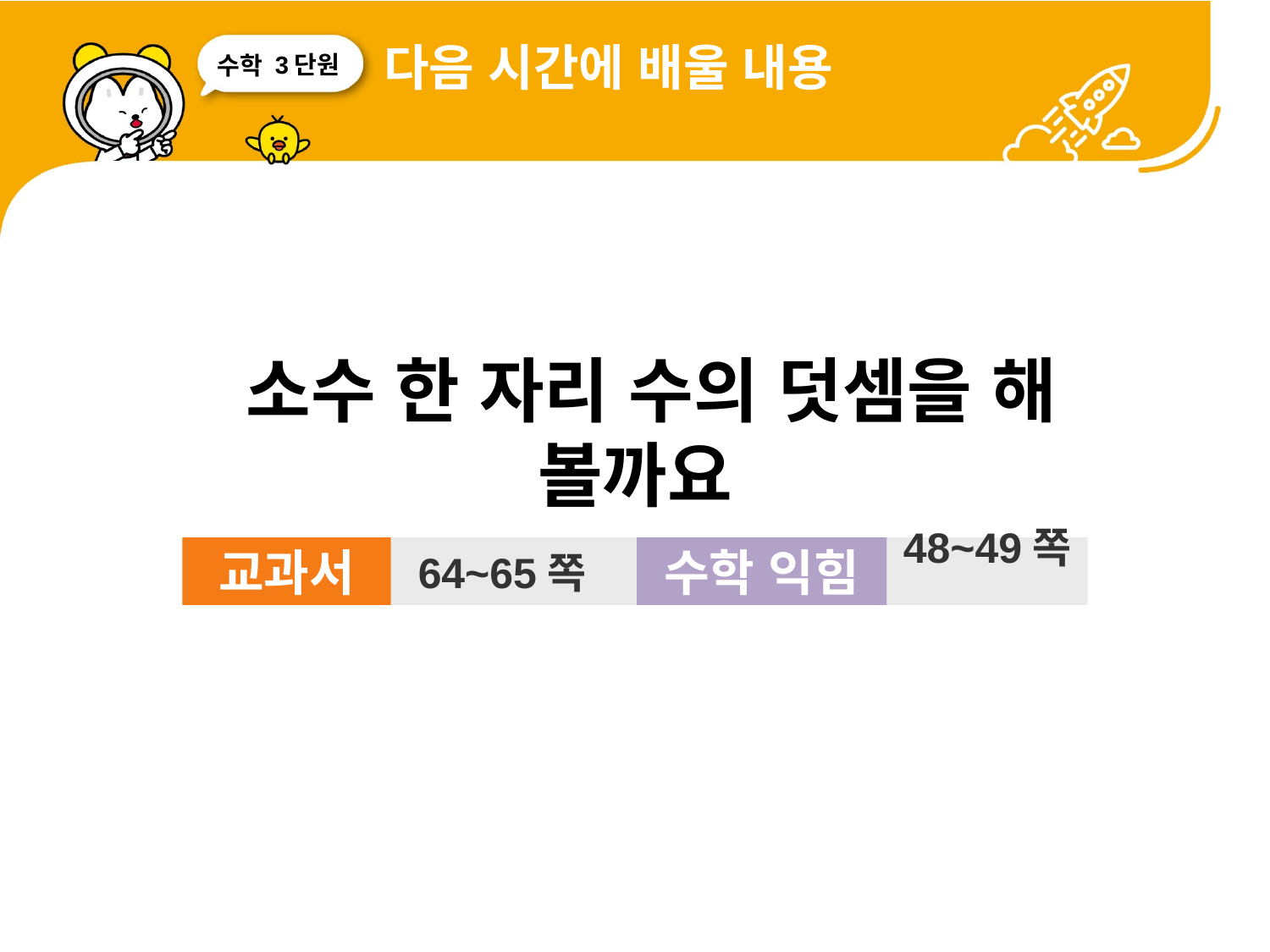

다음 시간에 배울 내용
3단원
 소수 한 자리 수의 덧셈을 해 볼까요
교과서
64~65쪽
수학 익힘
48~49쪽